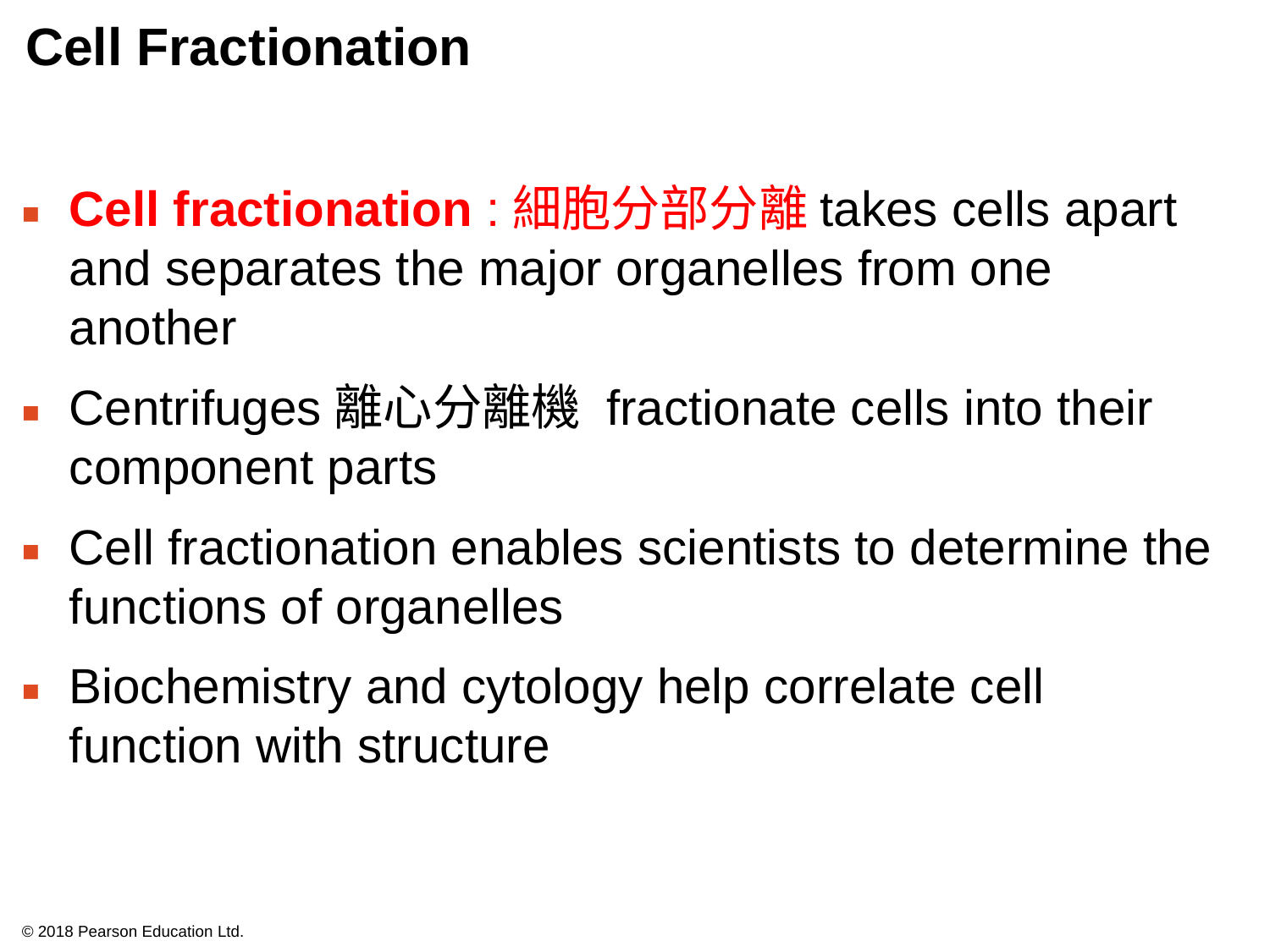

# Cell Fractionation
Cell fractionation :細胞分部分離takes cells apart and separates the major organelles from one another
Centrifuges離心分離機 fractionate cells into their
component parts
Cell fractionation enables scientists to determine the functions of organelles
Biochemistry and cytology help correlate cell function with structure
© 2018 Pearson Education Ltd.